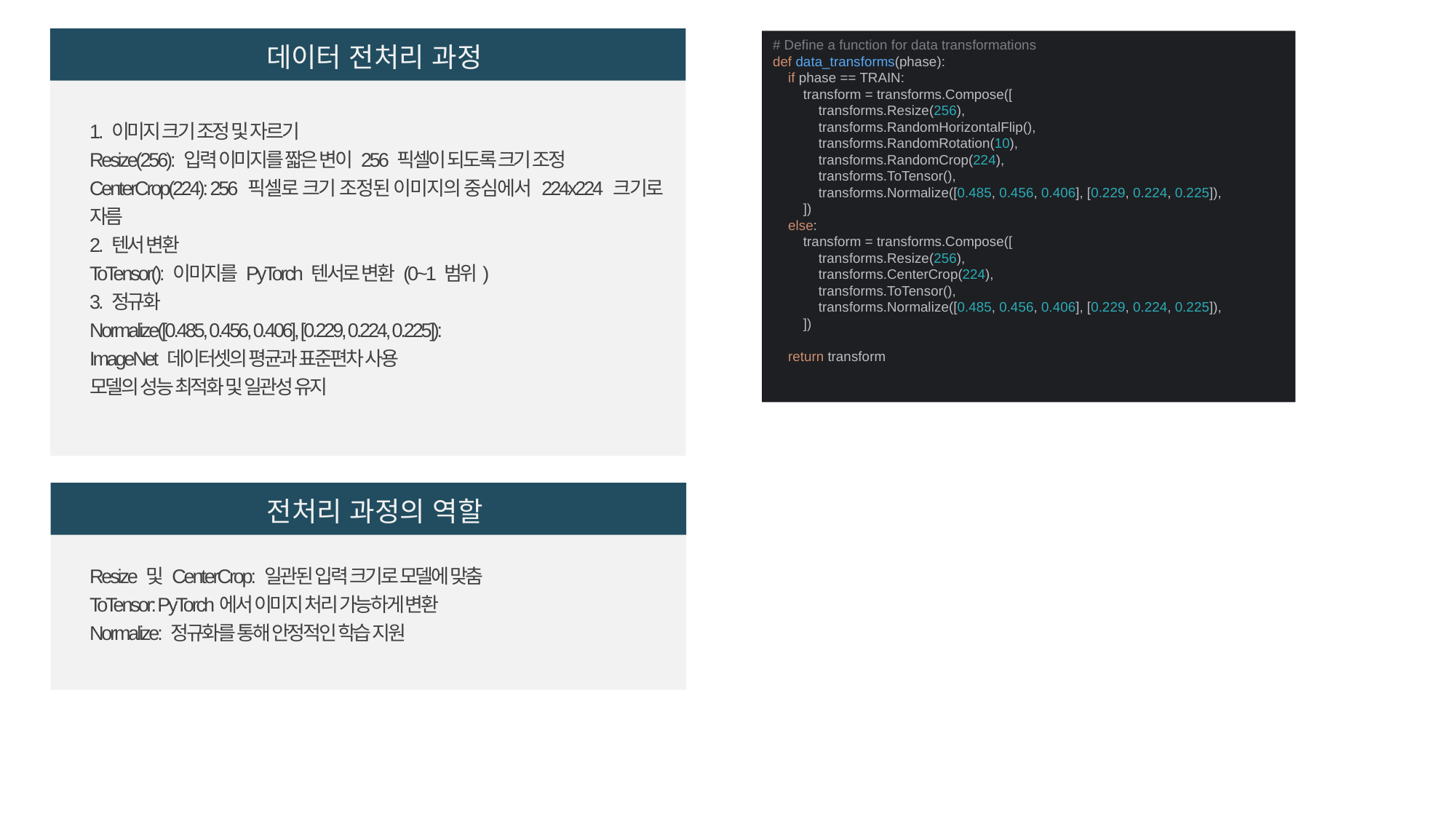

# Define a function for data transformations def data_transforms(phase): if phase == TRAIN: transform = transforms.Compose([ transforms.Resize(256), transforms.RandomHorizontalFlip(), transforms.RandomRotation(10), transforms.RandomCrop(224), transforms.ToTensor(), transforms.Normalize([0.485, 0.456, 0.406], [0.229, 0.224, 0.225]), ]) else: transform = transforms.Compose([ transforms.Resize(256), transforms.CenterCrop(224), transforms.ToTensor(), transforms.Normalize([0.485, 0.456, 0.406], [0.229, 0.224, 0.225]), ]) return transform
 데이터 전처리 과정
1. 이미지 크기 조정 및 자르기
Resize(256): 입력 이미지를 짧은 변이 256 픽셀이 되도록 크기 조정
CenterCrop(224): 256 픽셀로 크기 조정된 이미지의 중심에서 224x224 크기로 자름
2. 텐서 변환
ToTensor(): 이미지를 PyTorch 텐서로 변환 (0~1 범위)
3. 정규화
Normalize([0.485, 0.456, 0.406], [0.229, 0.224, 0.225]):
ImageNet 데이터셋의 평균과 표준편차 사용
모델의 성능 최적화 및 일관성 유지

 전처리 과정의 역할
Resize 및 CenterCrop: 일관된 입력 크기로 모델에 맞춤
ToTensor: PyTorch에서 이미지 처리 가능하게 변환
Normalize: 정규화를 통해 안정적인 학습 지원